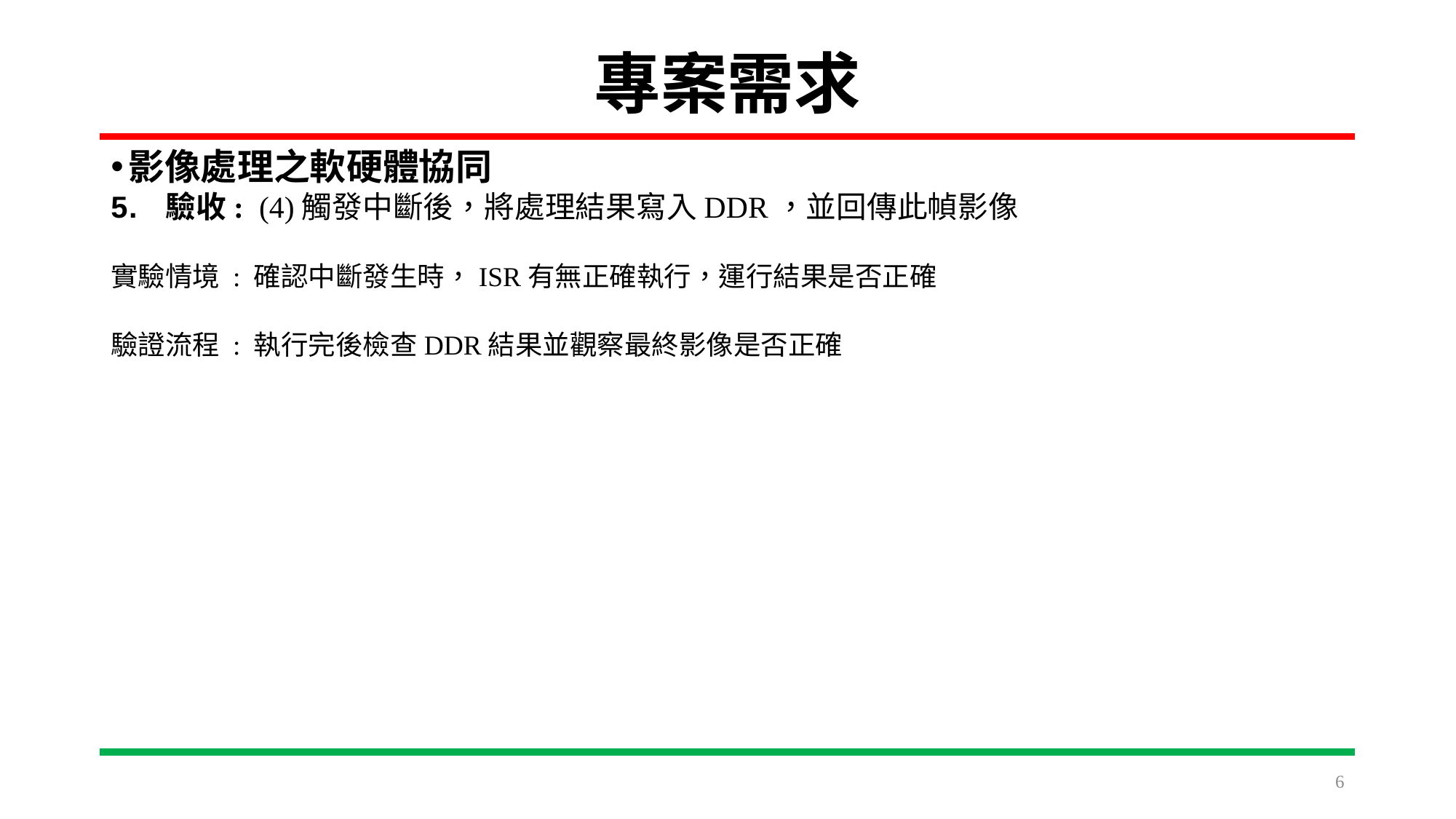

# 專案需求
影像處理之軟硬體協同
驗收:  (4)觸發中斷後，將處理結果寫入DDR，並回傳此幀影像

實驗情境 : 確認中斷發生時，ISR有無正確執行，運行結果是否正確

驗證流程 : 執行完後檢查DDR結果並觀察最終影像是否正確
6